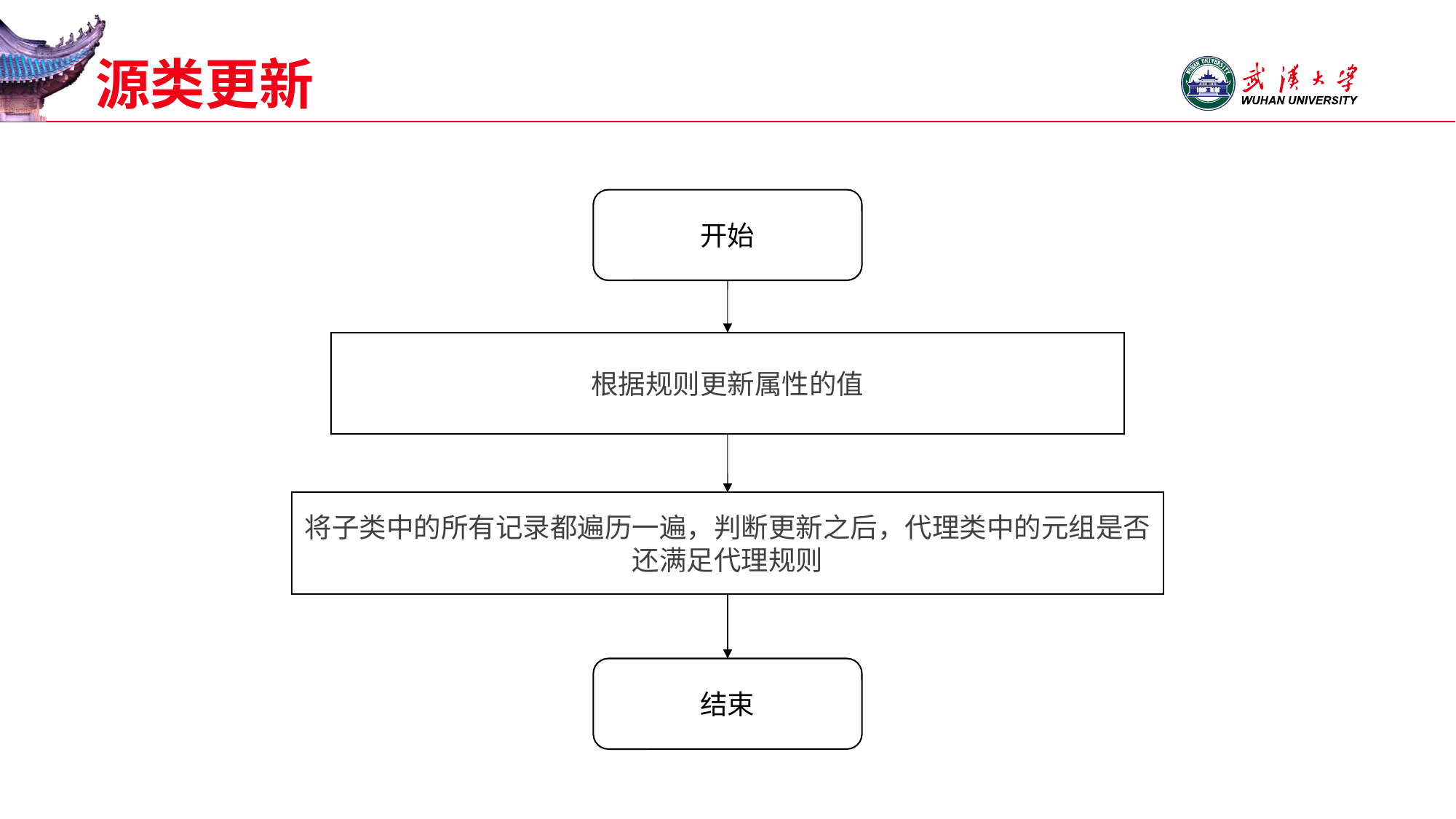

# 源类更新
开始
根据规则更新属性的值
将子类中的所有记录都遍历一遍，判断更新之后，代理类中的元组是否还满足代理规则
结束